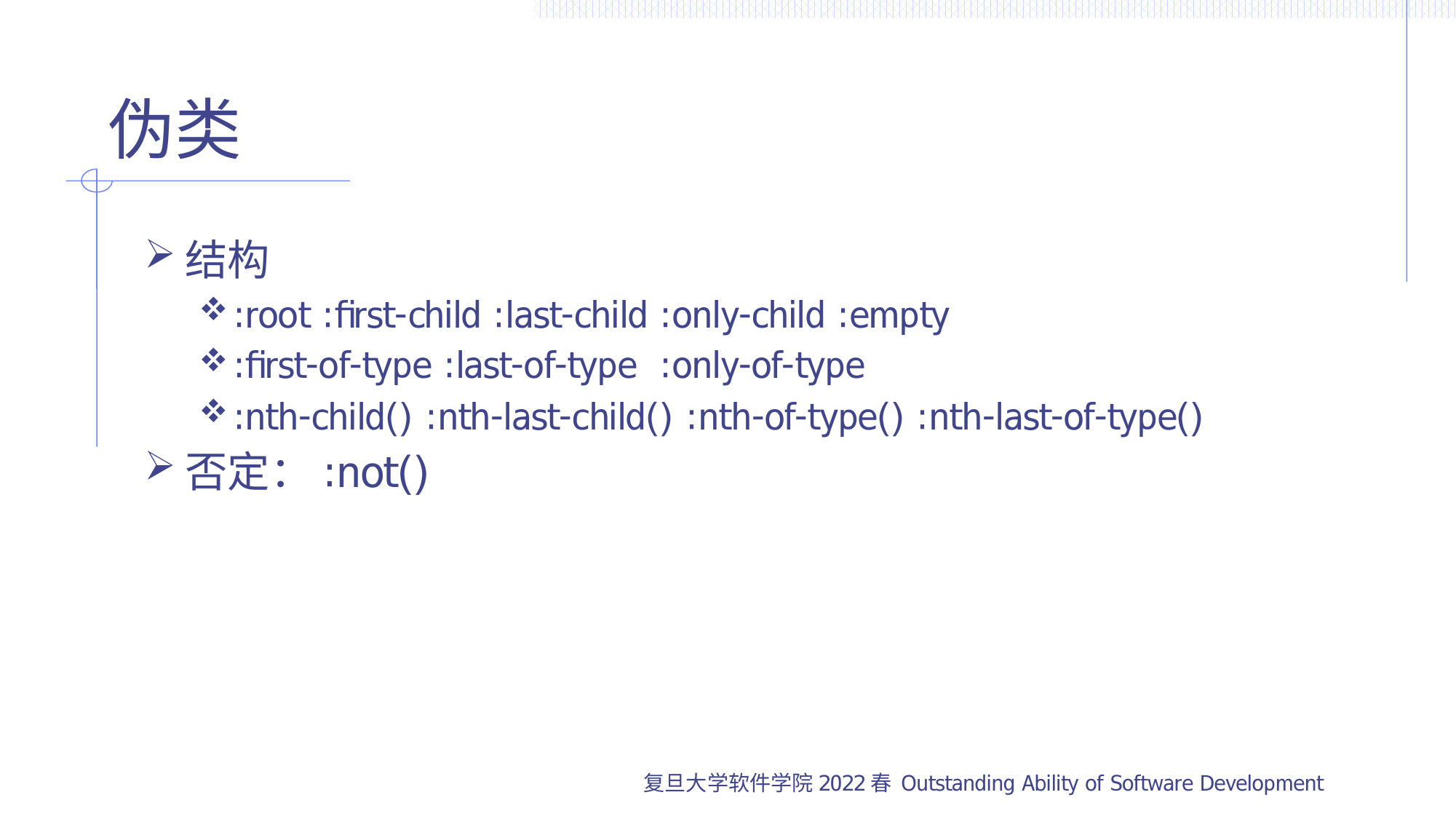

# 伪类
结构
:root :first-child :last-child :only-child :empty
:first-of-type :last-of-type  :only-of-type
:nth-child() :nth-last-child() :nth-of-type() :nth-last-of-type()
否定：:not()